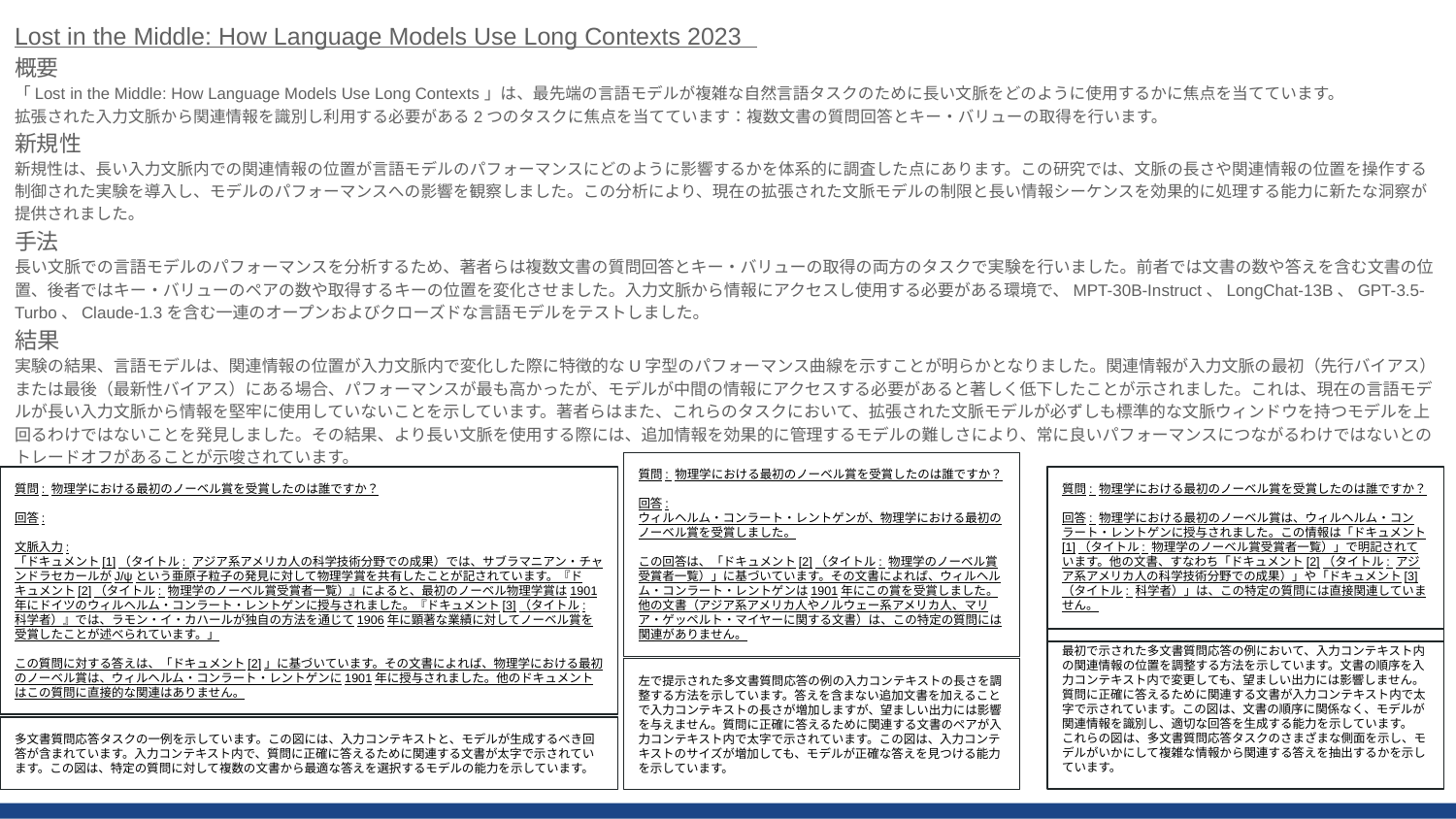

Lost in the Middle: How Language Models Use Long Contexts 2023
概要
「Lost in the Middle: How Language Models Use Long Contexts」は、最先端の言語モデルが複雑な自然言語タスクのために長い文脈をどのように使用するかに焦点を当てています。
拡張された入力文脈から関連情報を識別し利用する必要がある2つのタスクに焦点を当てています：複数文書の質問回答とキー・バリューの取得を行います。
新規性
新規性は、長い入力文脈内での関連情報の位置が言語モデルのパフォーマンスにどのように影響するかを体系的に調査した点にあります。この研究では、文脈の長さや関連情報の位置を操作する制御された実験を導入し、モデルのパフォーマンスへの影響を観察しました。この分析により、現在の拡張された文脈モデルの制限と長い情報シーケンスを効果的に処理する能力に新たな洞察が提供されました。
手法
長い文脈での言語モデルのパフォーマンスを分析するため、著者らは複数文書の質問回答とキー・バリューの取得の両方のタスクで実験を行いました。前者では文書の数や答えを含む文書の位置、後者ではキー・バリューのペアの数や取得するキーの位置を変化させました。入力文脈から情報にアクセスし使用する必要がある環境で、MPT-30B-Instruct、LongChat-13B、GPT-3.5-Turbo、Claude-1.3を含む一連のオープンおよびクローズドな言語モデルをテストしました。
結果
実験の結果、言語モデルは、関連情報の位置が入力文脈内で変化した際に特徴的なU字型のパフォーマンス曲線を示すことが明らかとなりました。関連情報が入力文脈の最初（先行バイアス）または最後（最新性バイアス）にある場合、パフォーマンスが最も高かったが、モデルが中間の情報にアクセスする必要があると著しく低下したことが示されました。これは、現在の言語モデルが長い入力文脈から情報を堅牢に使用していないことを示しています。著者らはまた、これらのタスクにおいて、拡張された文脈モデルが必ずしも標準的な文脈ウィンドウを持つモデルを上回るわけではないことを発見しました。その結果、より長い文脈を使用する際には、追加情報を効果的に管理するモデルの難しさにより、常に良いパフォーマンスにつながるわけではないとのトレードオフがあることが示唆されています。
質問: 物理学における最初のノーベル賞を受賞したのは誰ですか？

回答:
ウィルヘルム・コンラート・レントゲンが、物理学における最初のノーベル賞を受賞しました。

この回答は、「ドキュメント[2]（タイトル: 物理学のノーベル賞受賞者一覧）」に基づいています。その文書によれば、ウィルヘルム・コンラート・レントゲンは1901年にこの賞を受賞しました。他の文書（アジア系アメリカ人やノルウェー系アメリカ人、マリア・ゲッペルト・マイヤーに関する文書）は、この特定の質問には関連がありません。
質問: 物理学における最初のノーベル賞を受賞したのは誰ですか？

回答:

文脈入力:
「ドキュメント[1]（タイトル: アジア系アメリカ人の科学技術分野での成果）では、サブラマニアン・チャンドラセカールがJ/ψという亜原子粒子の発見に対して物理学賞を共有したことが記されています。『ドキュメント[2]（タイトル: 物理学のノーベル賞受賞者一覧）』によると、最初のノーベル物理学賞は1901年にドイツのウィルヘルム・コンラート・レントゲンに授与されました。『ドキュメント[3]（タイトル: 科学者）』では、ラモン・イ・カハールが独自の方法を通じて1906年に顕著な業績に対してノーベル賞を受賞したことが述べられています。」

この質問に対する答えは、「ドキュメント[2]」に基づいています。その文書によれば、物理学における最初のノーベル賞は、ウィルヘルム・コンラート・レントゲンに1901年に授与されました。他のドキュメントはこの質問に直接的な関連はありません。
質問: 物理学における最初のノーベル賞を受賞したのは誰ですか？

回答: 物理学における最初のノーベル賞は、ウィルヘルム・コンラート・レントゲンに授与されました。この情報は「ドキュメント[1]（タイトル: 物理学のノーベル賞受賞者一覧）」で明記されています。他の文書、すなわち「ドキュメント[2]（タイトル: アジア系アメリカ人の科学技術分野での成果）」や「ドキュメント[3]（タイトル: 科学者）」は、この特定の質問には直接関連していません。

最初で示された多文書質問応答の例において、入力コンテキスト内の関連情報の位置を調整する方法を示しています。文書の順序を入力コンテキスト内で変更しても、望ましい出力には影響しません。質問に正確に答えるために関連する文書が入力コンテキスト内で太字で示されています。この図は、文書の順序に関係なく、モデルが関連情報を識別し、適切な回答を生成する能力を示しています。
これらの図は、多文書質問応答タスクのさまざまな側面を示し、モデルがいかにして複雑な情報から関連する答えを抽出するかを示しています。
左で提示された多文書質問応答の例の入力コンテキストの長さを調整する方法を示しています。答えを含まない追加文書を加えることで入力コンテキストの長さが増加しますが、望ましい出力には影響を与えません。質問に正確に答えるために関連する文書のペアが入力コンテキスト内で太字で示されています。この図は、入力コンテキストのサイズが増加しても、モデルが正確な答えを見つける能力を示しています。
多文書質問応答タスクの一例を示しています。この図には、入力コンテキストと、モデルが生成するべき回答が含まれています。入力コンテキスト内で、質問に正確に答えるために関連する文書が太字で示されています。この図は、特定の質問に対して複数の文書から最適な答えを選択するモデルの能力を示しています。